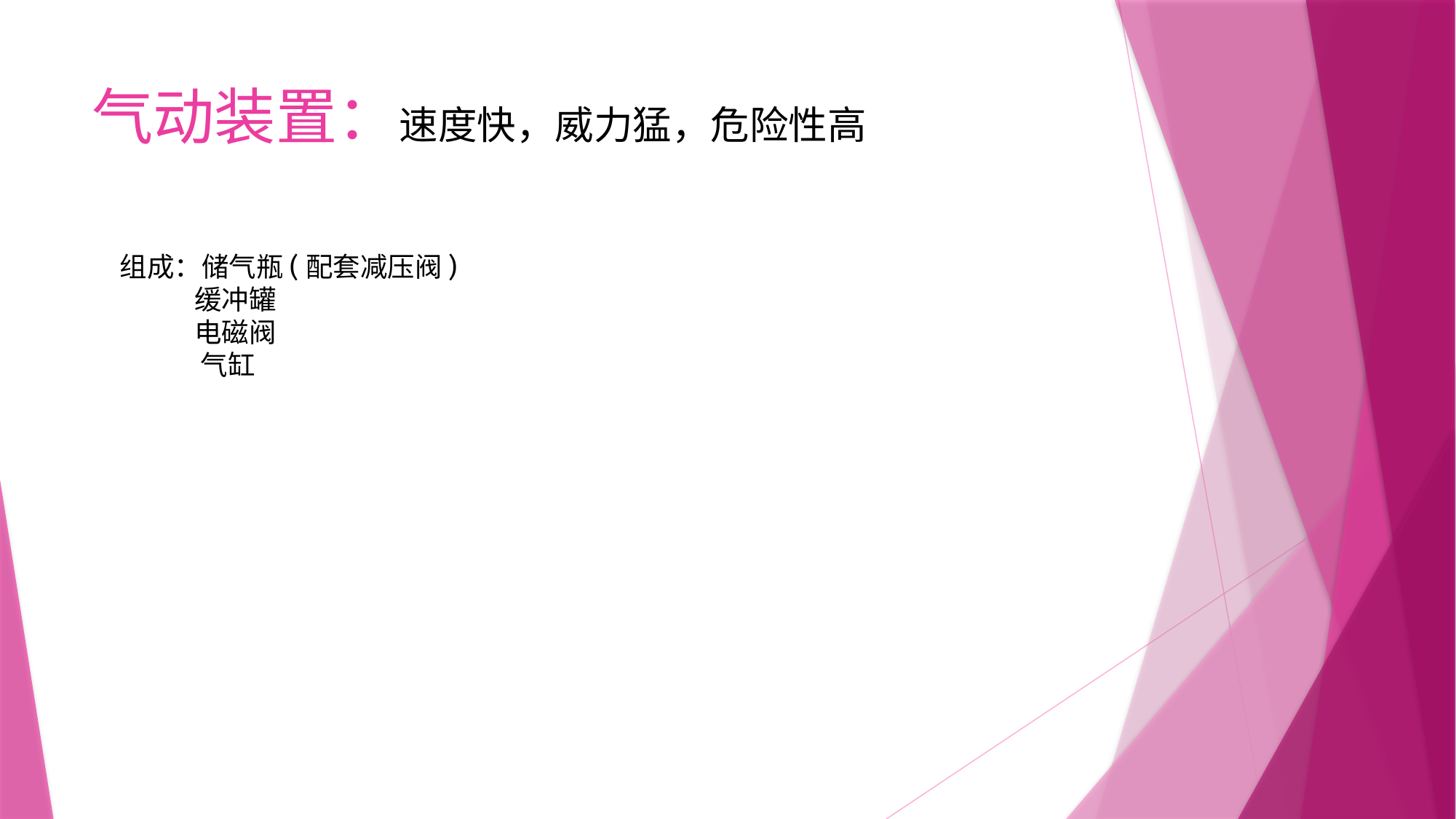

# 气动装置：速度快，威力猛，危险性高
组成：储气瓶(配套减压阀)
           缓冲罐
           电磁阀
            气缸